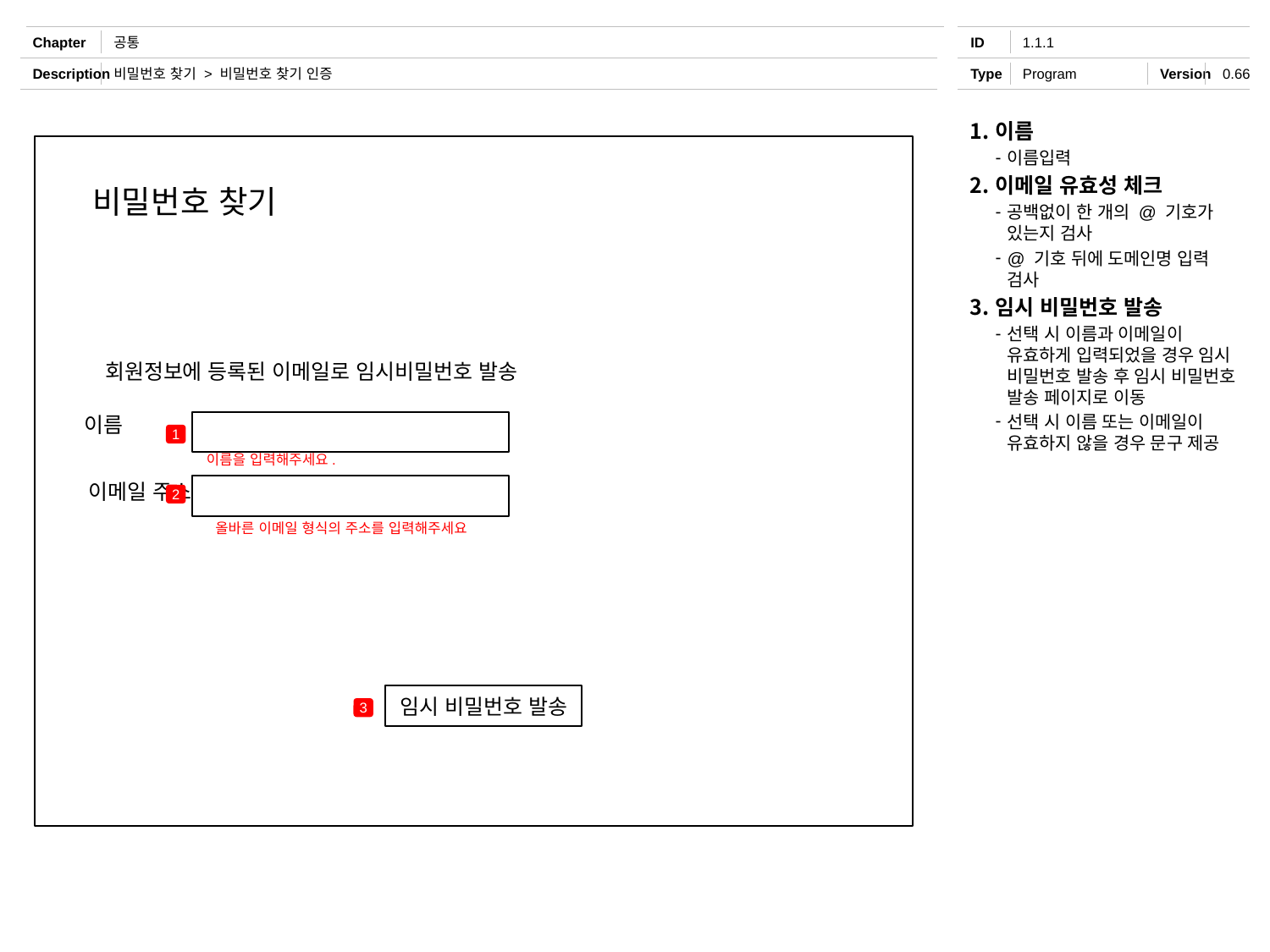

공통
1.1.1
비밀번호 찾기 > 비밀번호 찾기 인증
Program
이름
이름입력
이메일 유효성 체크
공백없이 한 개의 @ 기호가 있는지 검사
@ 기호 뒤에 도메인명 입력 검사
임시 비밀번호 발송
선택 시 이름과 이메일이 유효하게 입력되었을 경우 임시 비밀번호 발송 후 임시 비밀번호 발송 페이지로 이동
선택 시 이름 또는 이메일이 유효하지 않을 경우 문구 제공

비밀번호 찾기
회원정보에 등록된 이메일로 임시비밀번호 발송
이름

1
이름을 입력해주세요.
이메일 주소

2
올바른 이메일 형식의 주소를 입력해주세요
임시 비밀번호 발송
3